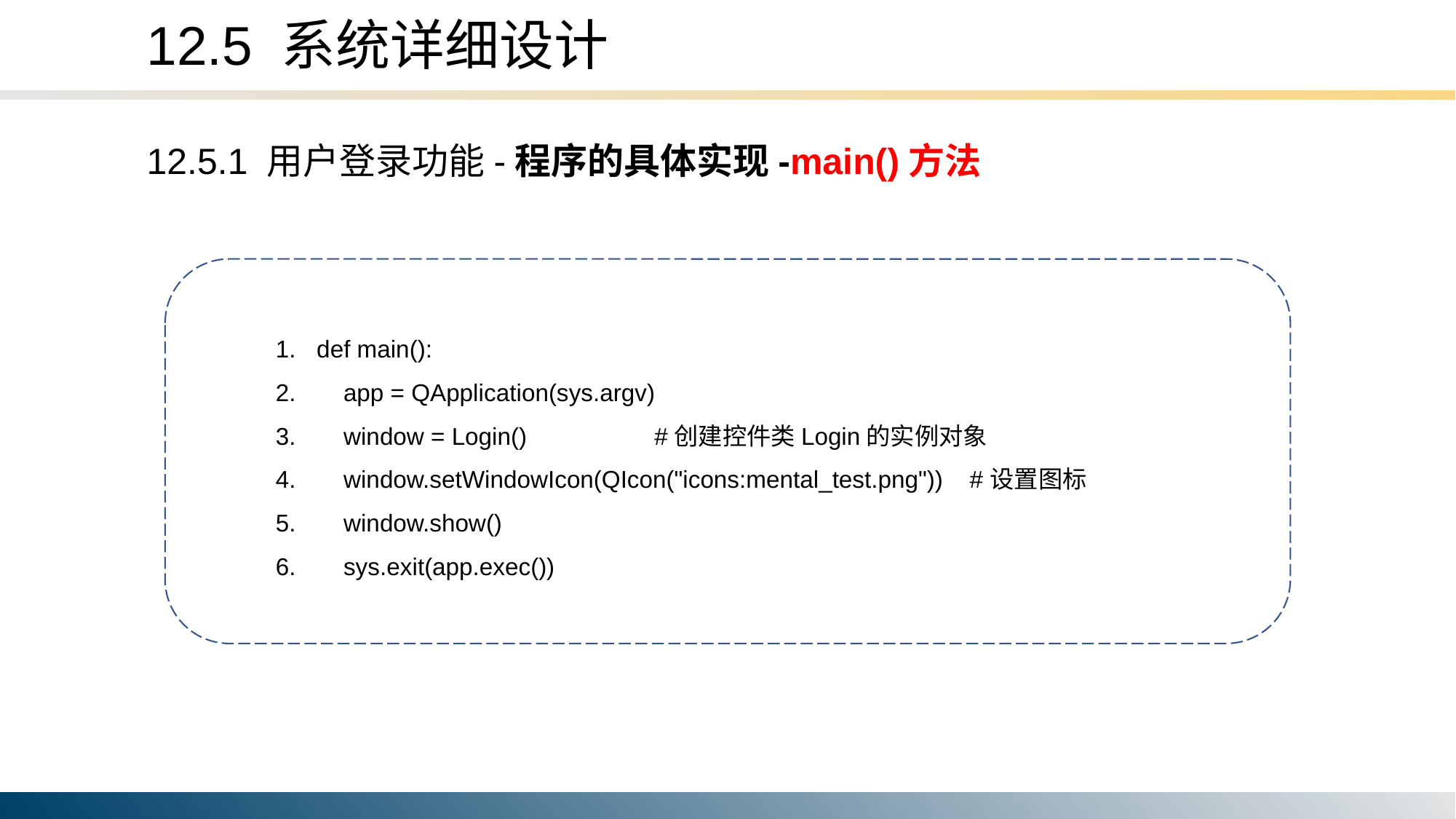

12.5 系统详细设计
12.5.1 用户登录功能-程序的具体实现-main()方法

def main():
    app = QApplication(sys.argv)
    window = Login()                   #创建控件类Login的实例对象
    window.setWindowIcon(QIcon("icons:mental_test.png"))    #设置图标
    window.show()
    sys.exit(app.exec())